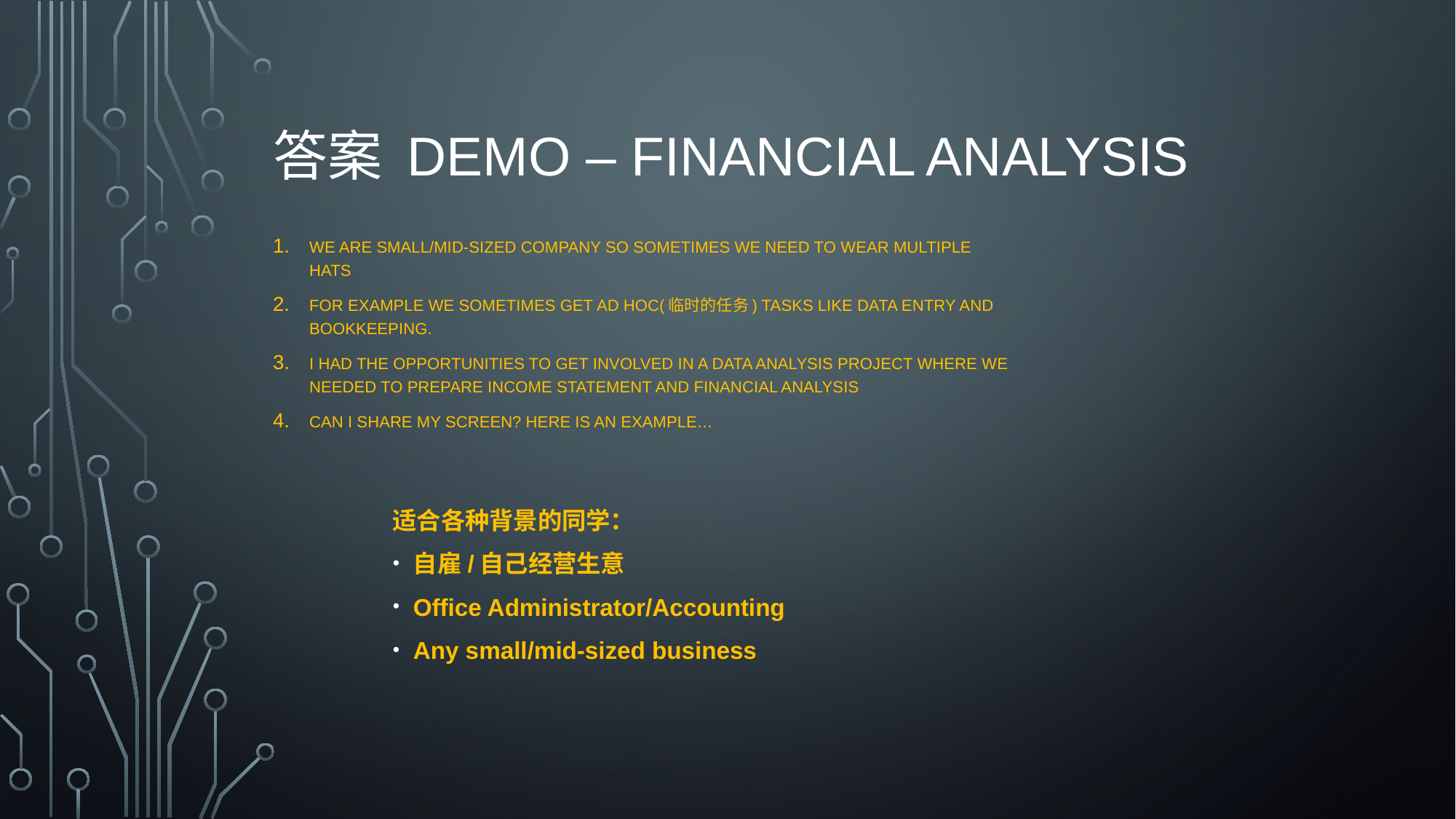

# 答案 demo – Financial analysis
We are small/mid-sized company so sometimes we need to wear multiple hats
For example we sometimes get ad hoc(临时的任务) tasks like data entry and bookkeeping.
I had the opportunities to get involved in a data analysis project where we needed to prepare income statement and financial analysis
Can I share my screen? Here is an example…
适合各种背景的同学：
自雇/自己经营生意
Office Administrator/Accounting
Any small/mid-sized business